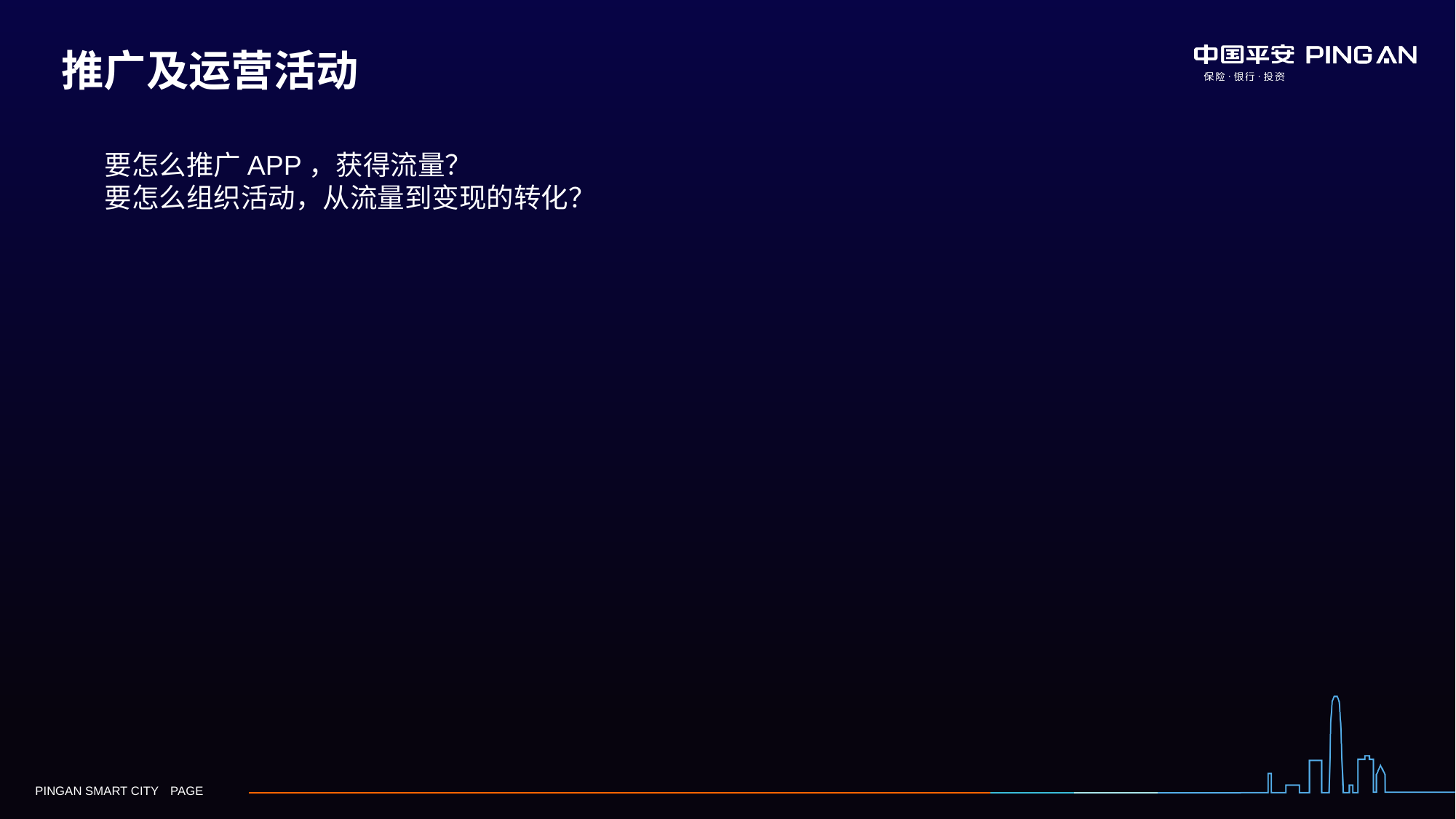

推广及运营活动
要怎么推广APP，获得流量？
要怎么组织活动，从流量到变现的转化？